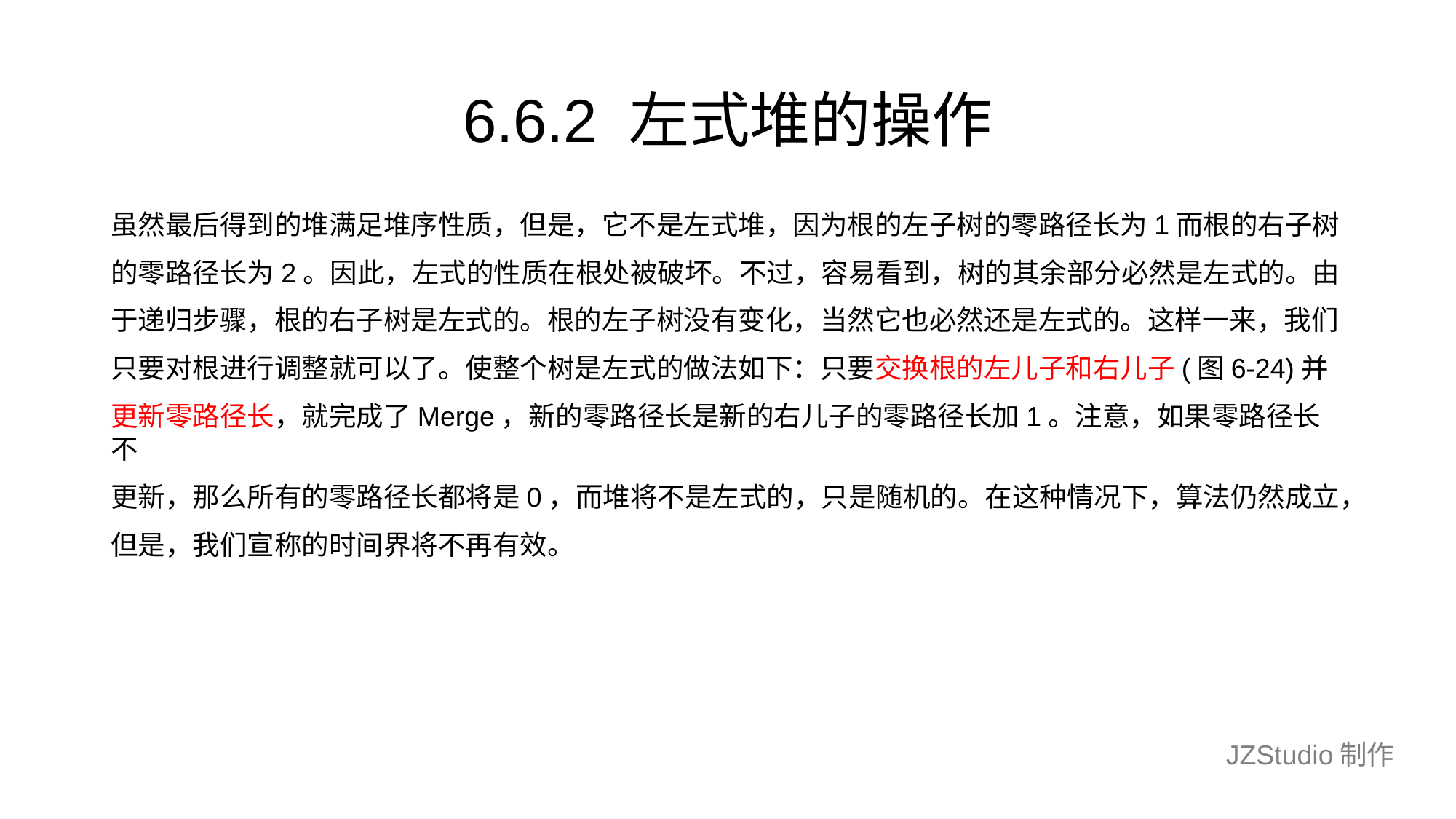

# 6.6.2 左式堆的操作
虽然最后得到的堆满足堆序性质，但是，它不是左式堆，因为根的左子树的零路径长为1而根的右子树
的零路径长为2。因此，左式的性质在根处被破坏。不过，容易看到，树的其余部分必然是左式的。由
于递归步骤，根的右子树是左式的。根的左子树没有变化，当然它也必然还是左式的。这样一来，我们
只要对根进行调整就可以了。使整个树是左式的做法如下：只要交换根的左儿子和右儿子(图6-24)并
更新零路径长，就完成了Merge，新的零路径长是新的右儿子的零路径长加1。注意，如果零路径长不
更新，那么所有的零路径长都将是0，而堆将不是左式的，只是随机的。在这种情况下，算法仍然成立，
但是，我们宣称的时间界将不再有效。